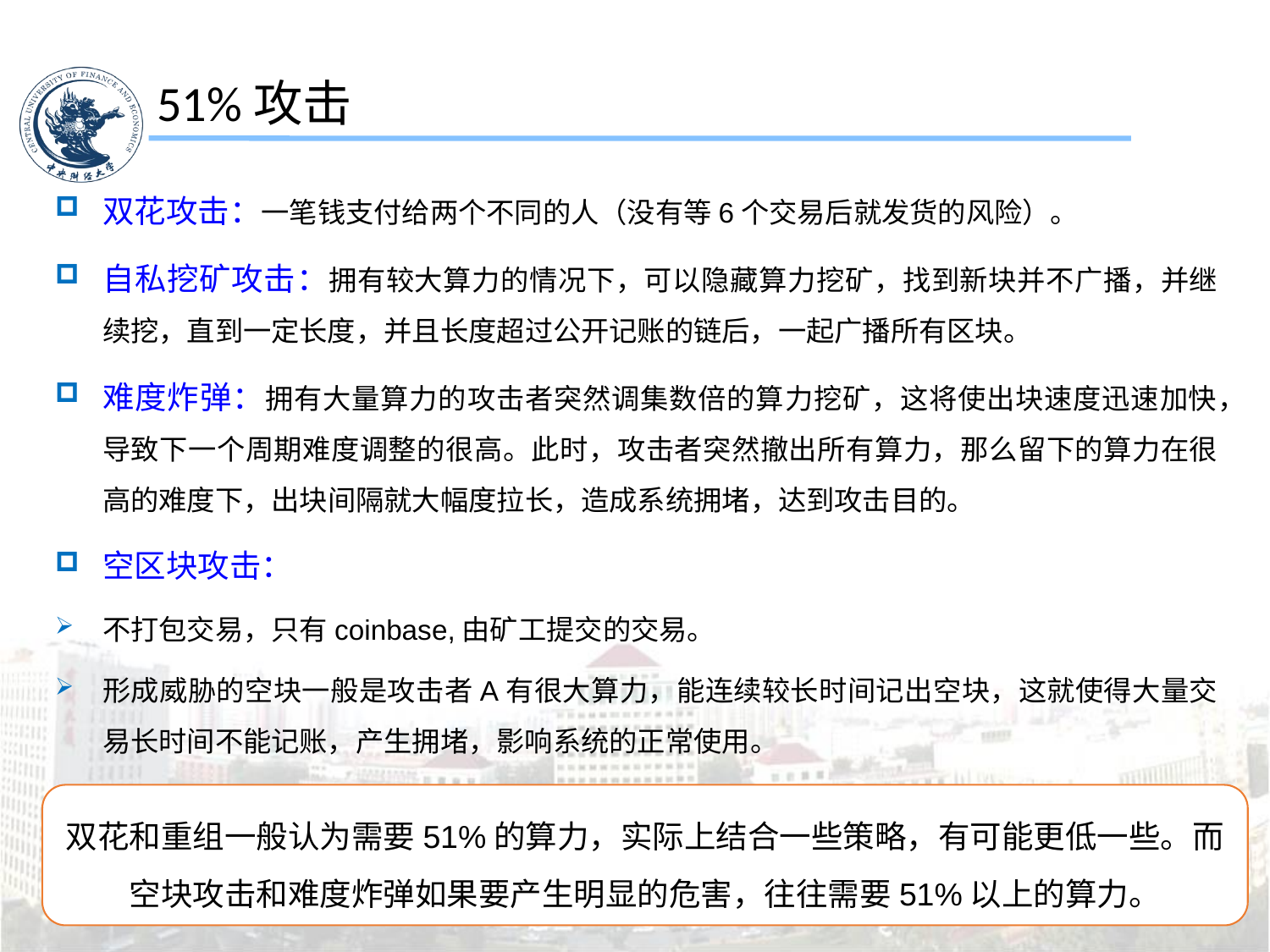

51%攻击
双花攻击：一笔钱支付给两个不同的人（没有等6个交易后就发货的风险）。
自私挖矿攻击：拥有较大算力的情况下，可以隐藏算力挖矿，找到新块并不广播，并继续挖，直到一定长度，并且长度超过公开记账的链后，一起广播所有区块。
难度炸弹：拥有大量算力的攻击者突然调集数倍的算力挖矿，这将使出块速度迅速加快，导致下一个周期难度调整的很高。此时，攻击者突然撤出所有算力，那么留下的算力在很高的难度下，出块间隔就大幅度拉长，造成系统拥堵，达到攻击目的。
空区块攻击：
不打包交易，只有coinbase,由矿工提交的交易。
形成威胁的空块一般是攻击者A有很大算力，能连续较长时间记出空块，这就使得大量交易长时间不能记账，产生拥堵，影响系统的正常使用。
双花和重组一般认为需要51%的算力，实际上结合一些策略，有可能更低一些。而空块攻击和难度炸弹如果要产生明显的危害，往往需要51%以上的算力。